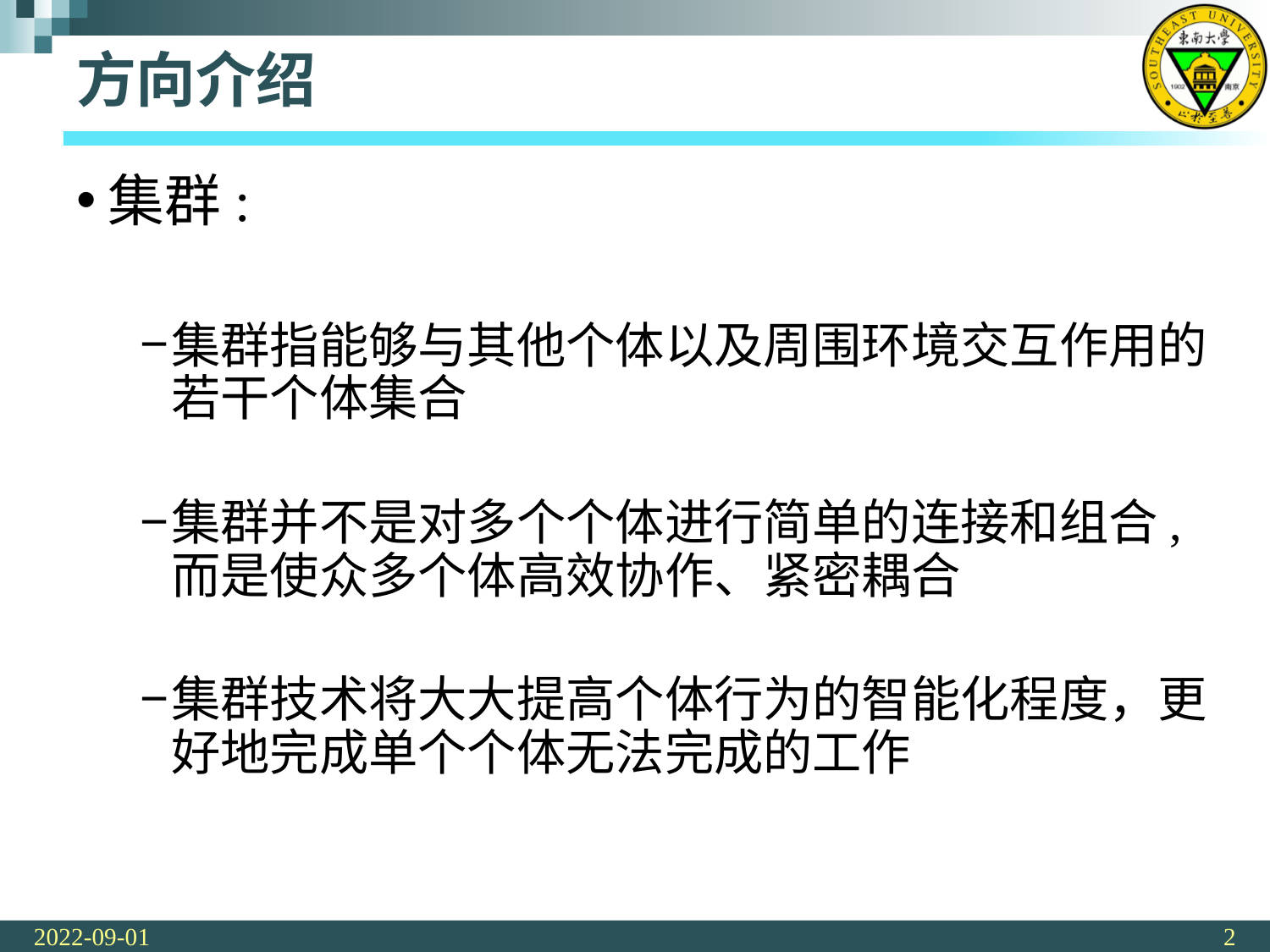

# 方向介绍
集群:

集群指能够与其他个体以及周围环境交互作用的若干个体集合

集群并不是对多个个体进行简单的连接和组合,而是使众多个体高效协作、紧密耦合

集群技术将大大提高个体行为的智能化程度，更好地完成单个个体无法完成的工作

2022-09-01
2